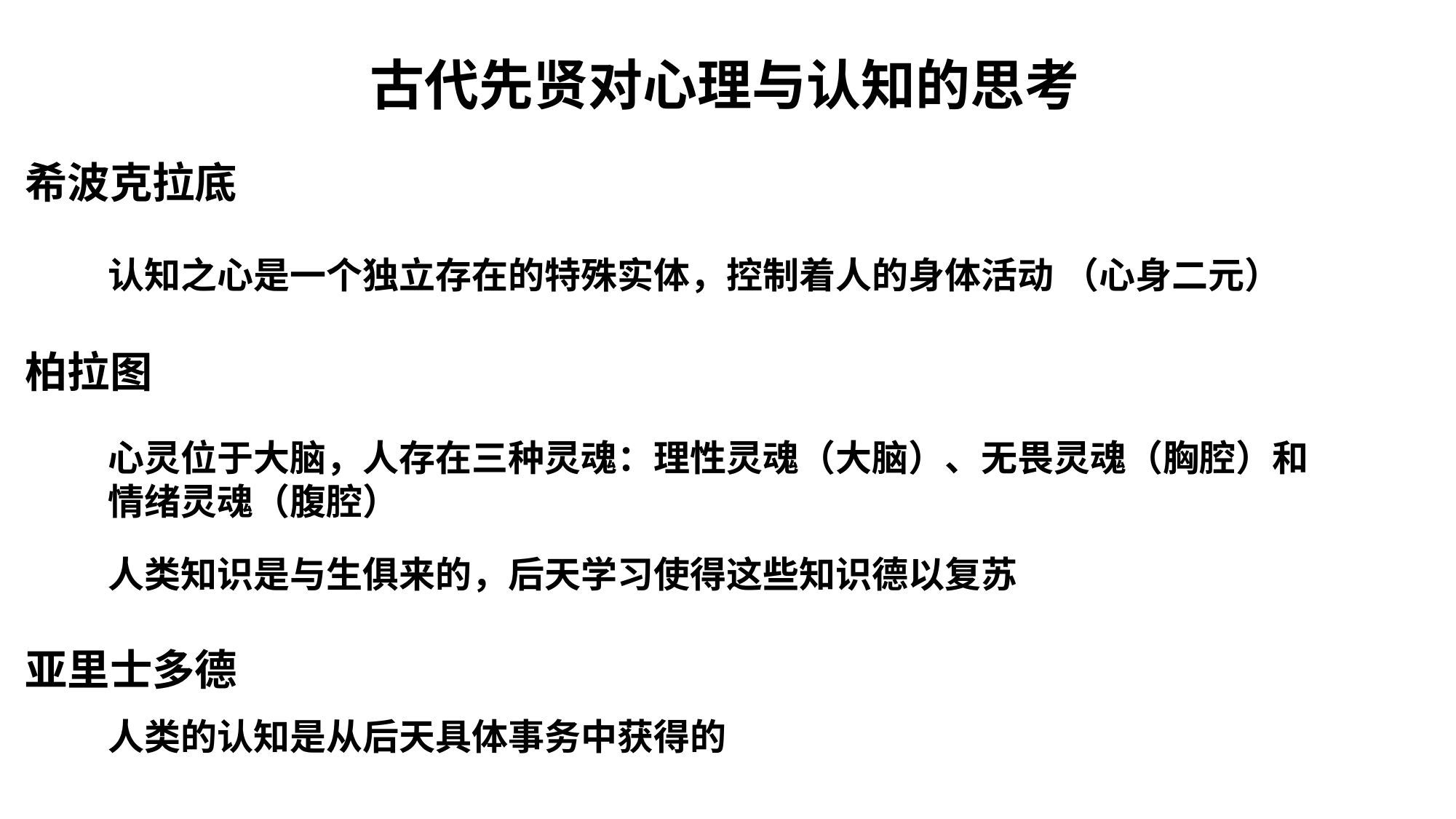

古代先贤对心理与认知的思考
希波克拉底
认知之心是一个独立存在的特殊实体，控制着人的身体活动 （心身二元）
柏拉图
心灵位于大脑，人存在三种灵魂：理性灵魂（大脑）、无畏灵魂（胸腔）和情绪灵魂（腹腔）
人类知识是与生俱来的，后天学习使得这些知识德以复苏
亚里士多德
人类的认知是从后天具体事务中获得的